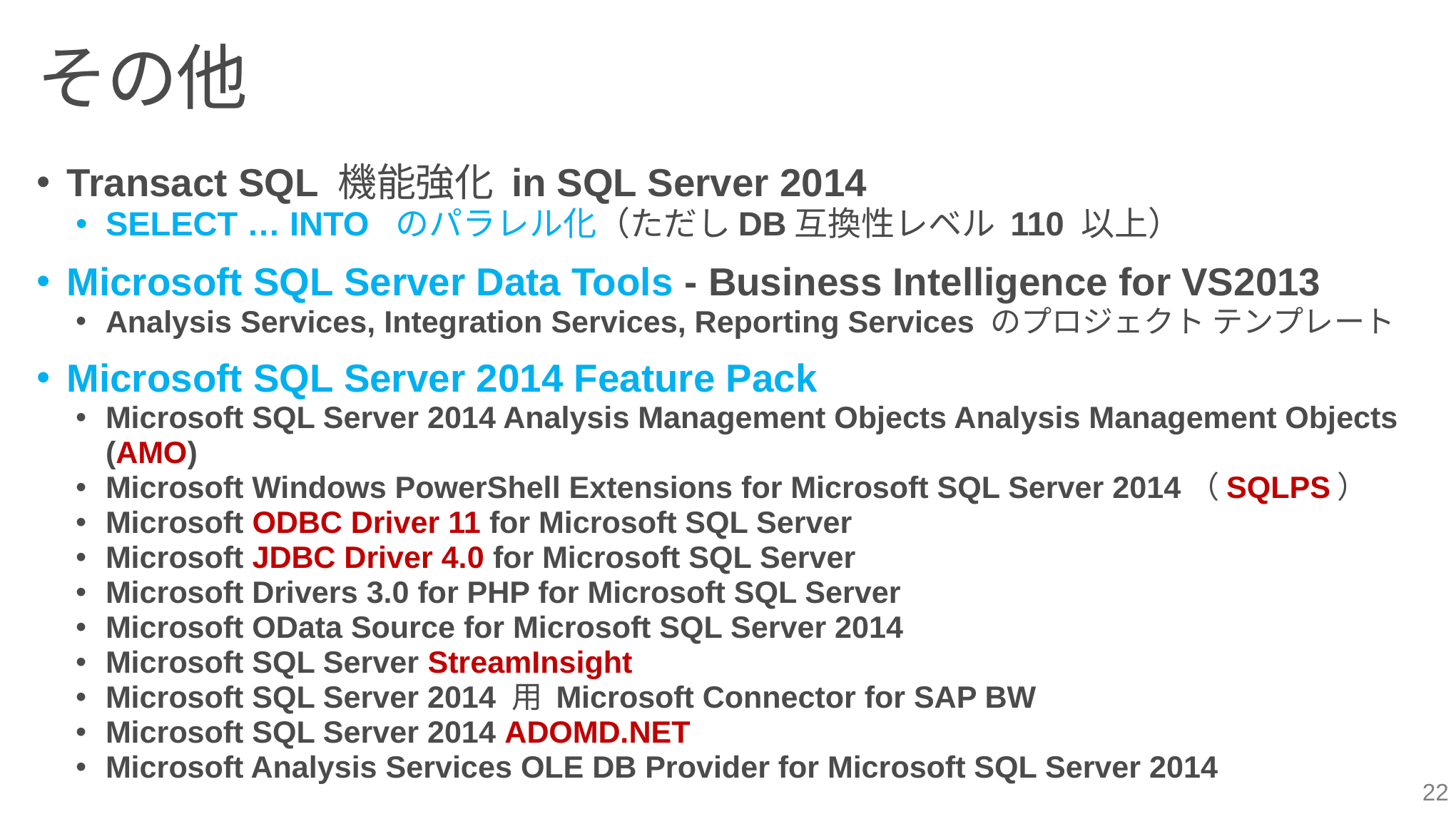

# その他
Transact SQL 機能強化 in SQL Server 2014
SELECT … INTO  のパラレル化（ただしDB互換性レベル 110 以上）
Microsoft SQL Server Data Tools - Business Intelligence for VS2013
Analysis Services, Integration Services, Reporting Services のプロジェクト テンプレート
Microsoft SQL Server 2014 Feature Pack
Microsoft SQL Server 2014 Analysis Management Objects Analysis Management Objects (AMO)
Microsoft Windows PowerShell Extensions for Microsoft SQL Server 2014（SQLPS）
Microsoft ODBC Driver 11 for Microsoft SQL Server
Microsoft JDBC Driver 4.0 for Microsoft SQL Server
Microsoft Drivers 3.0 for PHP for Microsoft SQL Server
Microsoft OData Source for Microsoft SQL Server 2014
Microsoft SQL Server StreamInsight
Microsoft SQL Server 2014 用 Microsoft Connector for SAP BW
Microsoft SQL Server 2014 ADOMD.NET
Microsoft Analysis Services OLE DB Provider for Microsoft SQL Server 2014

22